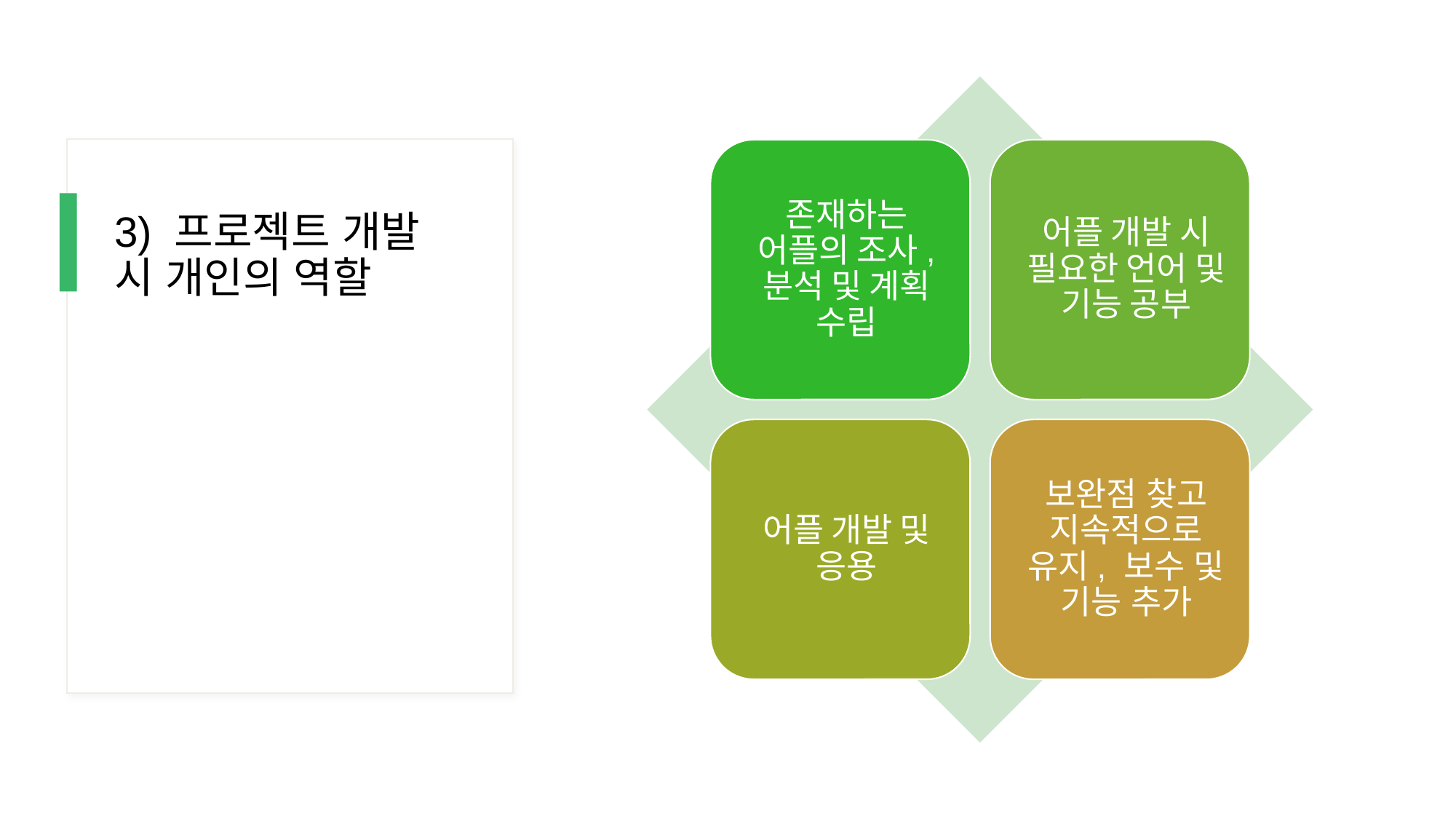

존재하는 어플의 조사, 분석 및 계획 수립
어플 개발 시 필요한 언어 및 기능 공부
어플 개발 및 응용
보완점 찾고 지속적으로 유지, 보수 및 기능 추가

# 3) 프로젝트 개발 시 개인의 역할